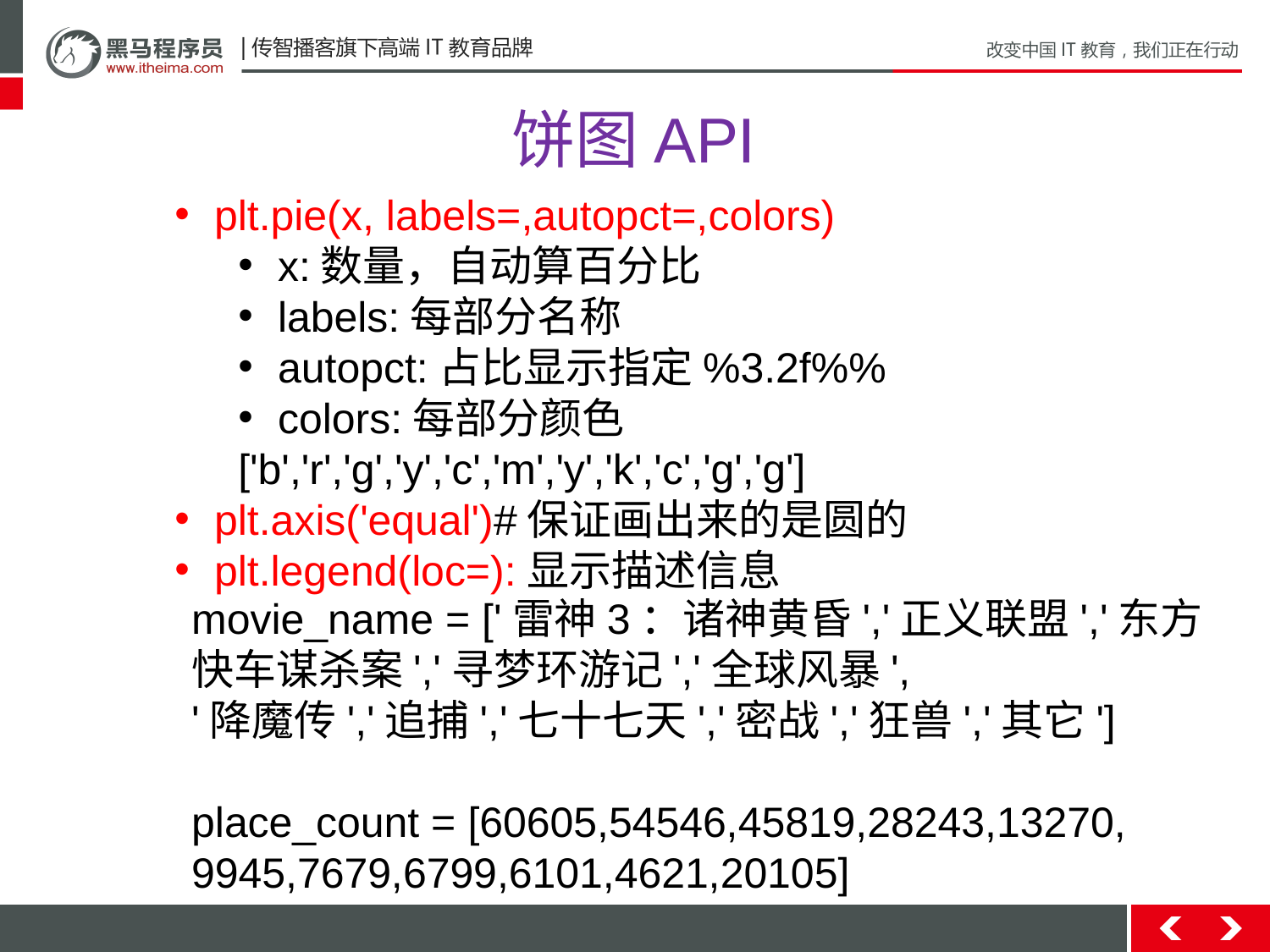

# 饼图API
plt.pie(x, labels=,autopct=,colors)
x:数量，自动算百分比
labels:每部分名称
autopct:占比显示指定%3.2f%%
colors:每部分颜色
['b','r','g','y','c','m','y','k','c','g','g']
plt.axis('equal')#保证画出来的是圆的
plt.legend(loc=):显示描述信息
movie_name = ['雷神3：诸神黄昏','正义联盟','东方快车谋杀案','寻梦环游记','全球风暴',
'降魔传','追捕','七十七天','密战','狂兽','其它']

place_count = [60605,54546,45819,28243,13270,
9945,7679,6799,6101,4621,20105]